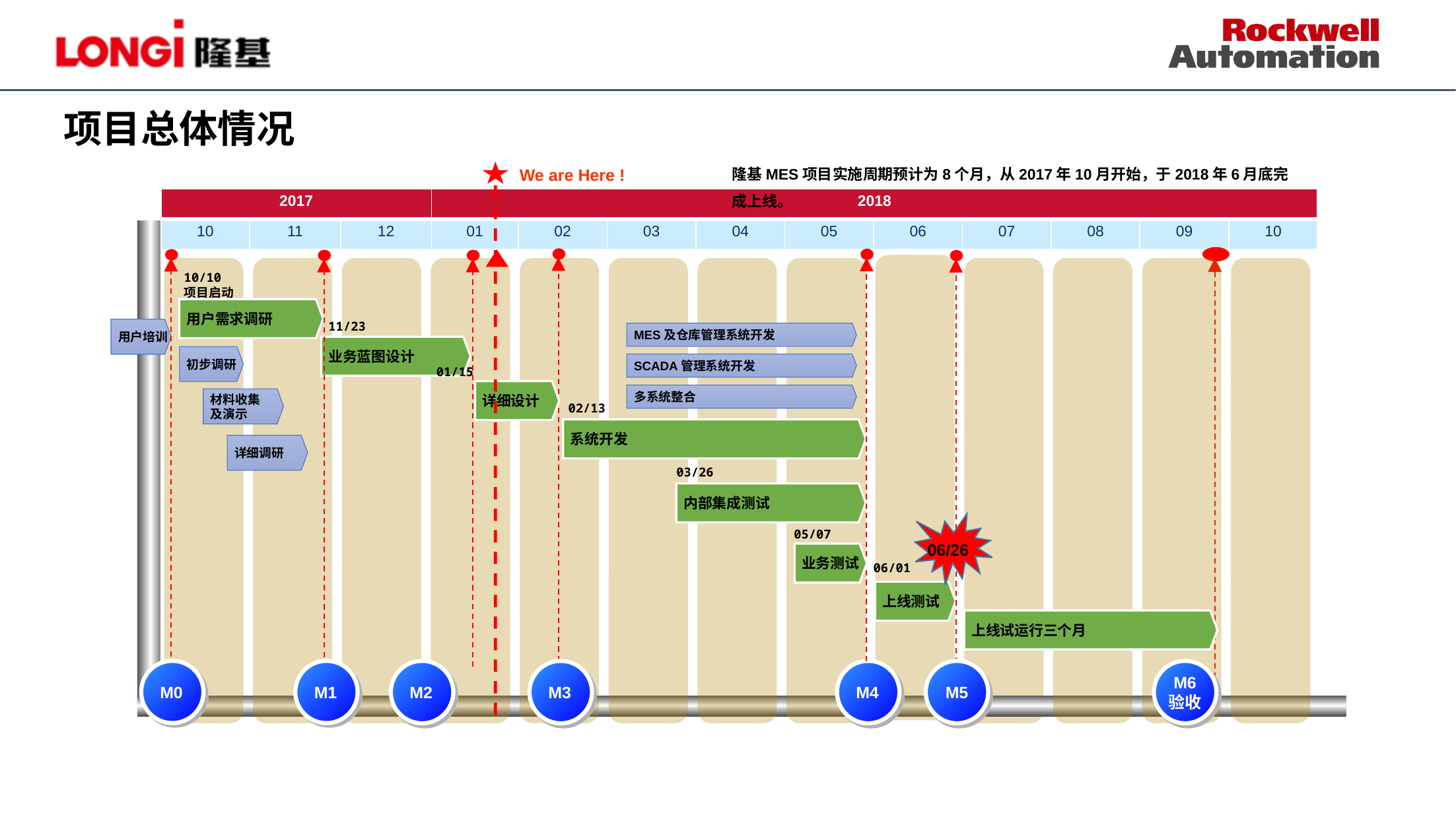

项目总体情况
隆基MES项目实施周期预计为8个月，从2017年10月开始，于2018年6月底完成上线。
We are Here !

| 2017 |  |  | 2018 |  |  |  |  |  |  |  |  |  |
| --- | --- | --- | --- | --- | --- | --- | --- | --- | --- | --- | --- | --- |
| 10 | 11 | 12 | 01 | 02 | 03 | 04 | 05 | 06 | 07 | 08 | 09 | 10 |

10/10
项目启动
用户需求调研
11/23
用户培训
MES及仓库管理系统开发
业务蓝图设计
初步调研
SCADA管理系统开发
01/15
详细设计
多系统整合
材料收集
及演示
02/13
系统开发
详细调研

03/26
内部集成测试

05/07
06/26
业务测试
06/01
上线测试
上线试运行三个月
M0
M1
M2
M3
M4
M5
M6
验收